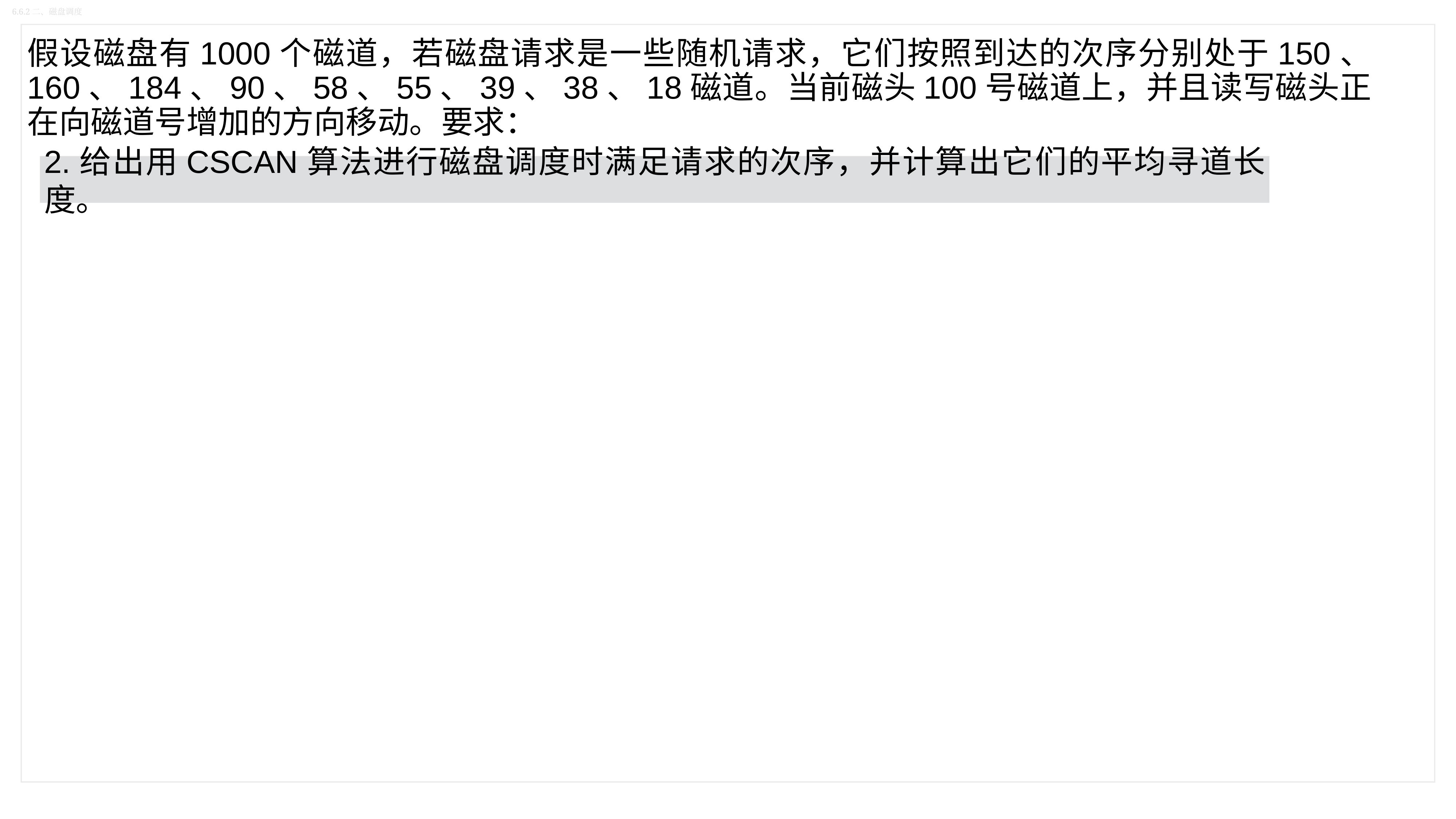

6.6.2二、磁盘调度
假设磁盘有1000个磁道，若磁盘请求是一些随机请求，它们按照到达的次序分别处于150、 160、184、90、58、55、39、38、18磁道。当前磁头100号磁道上，并且读写磁头正在向磁道号增加的方向移动。要求：
2.给出用CSCAN算法进行磁盘调度时满足请求的次序，并计算出它们的平均寻道长度。